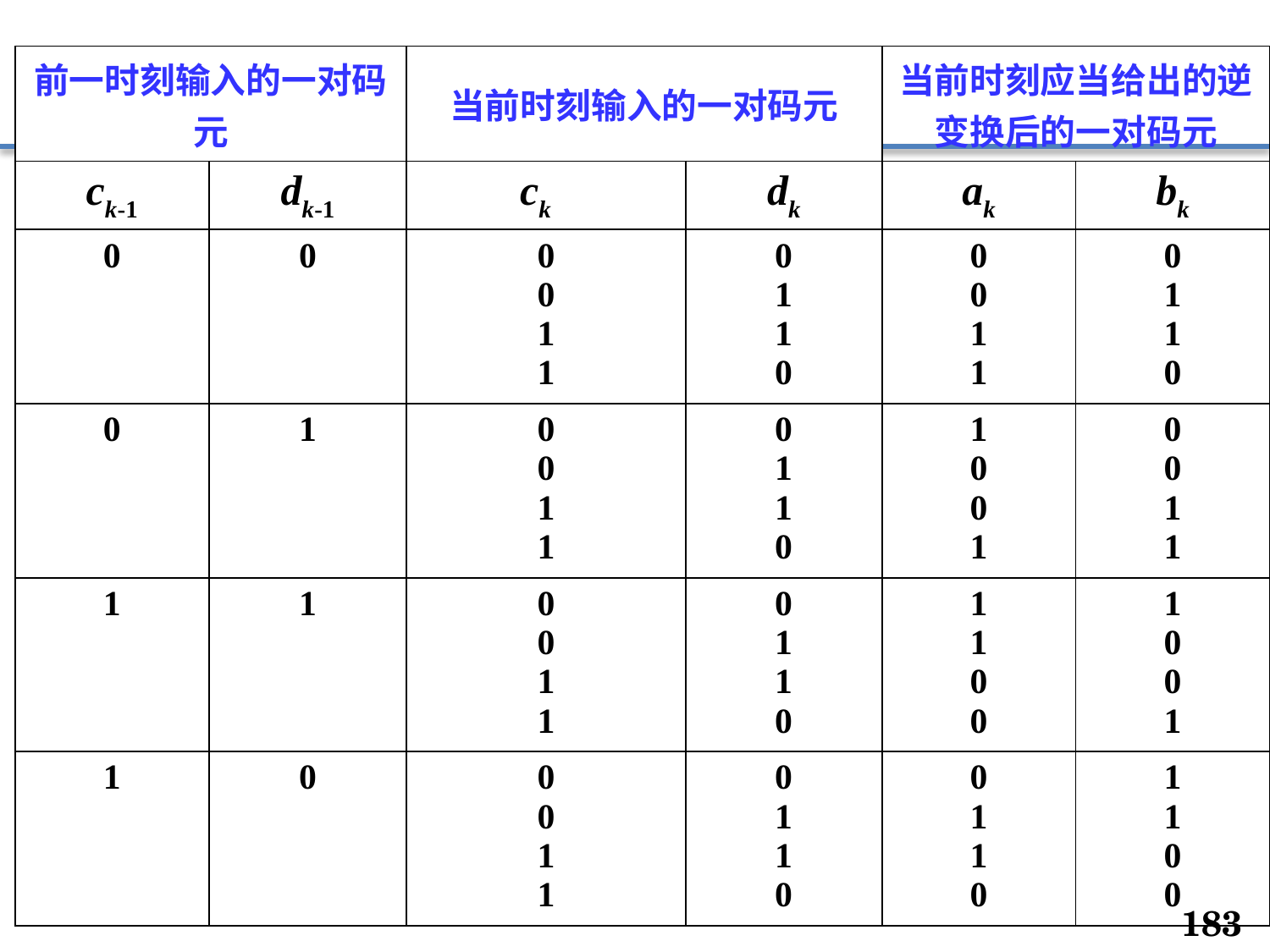

#
| 前一时刻输入的一对码元 |  | 当前时刻输入的一对码元 |  | 当前时刻应当给出的逆 变换后的一对码元 |  |
| --- | --- | --- | --- | --- | --- |
| ck-1 | dk-1 | ck | dk | ak | bk |
| 0 | 0 | 0 0 1 1 | 0 1 1 0 | 0 0 1 1 | 0 1 1 0 |
| 0 | 1 | 0 0 1 1 | 0 1 1 0 | 1 0 0 1 | 0 0 1 1 |
| 1 | 1 | 0 0 1 1 | 0 1 1 0 | 1 1 0 0 | 1 0 0 1 |
| 1 | 0 | 0 0 1 1 | 0 1 1 0 | 0 1 1 0 | 1 1 0 0 |
183